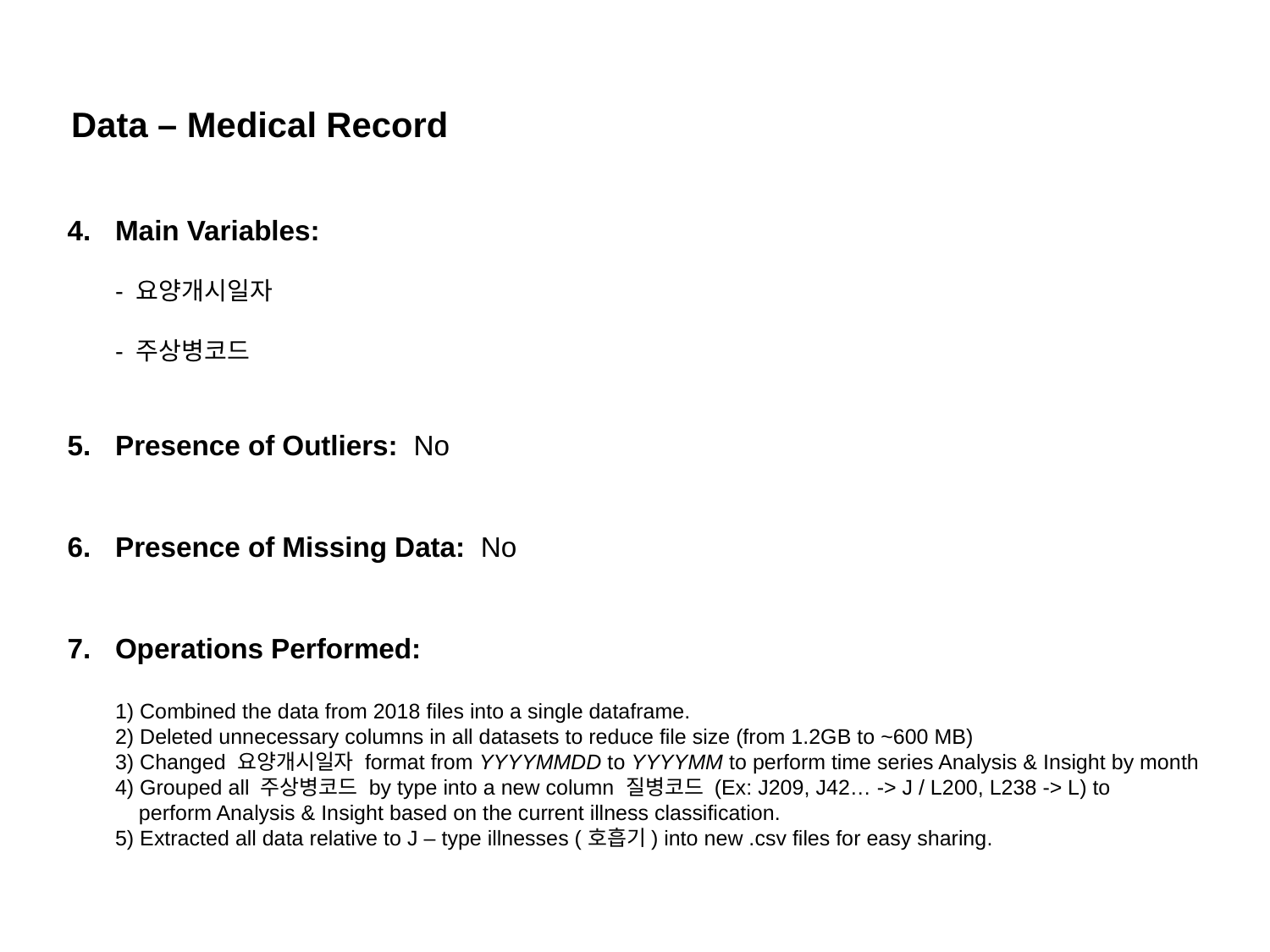

Data – Medical Record
Main Variables:
- 요양개시일자
- 주상병코드

Presence of Outliers:  No

Presence of Missing Data:  No

Operations Performed:
1) Combined the data from 2018 files into a single dataframe.
2) Deleted unnecessary columns in all datasets to reduce file size (from 1.2GB to ~600 MB)
3) Changed 요양개시일자 format from YYYYMMDD to YYYYMM to perform time series Analysis & Insight by month
4) Grouped all 주상병코드 by type into a new column 질병코드 (Ex: J209, J42… -> J / L200, L238 -> L) to
    perform Analysis & Insight based on the current illness classification.
5) Extracted all data relative to J – type illnesses (호흡기) into new .csv files for easy sharing.